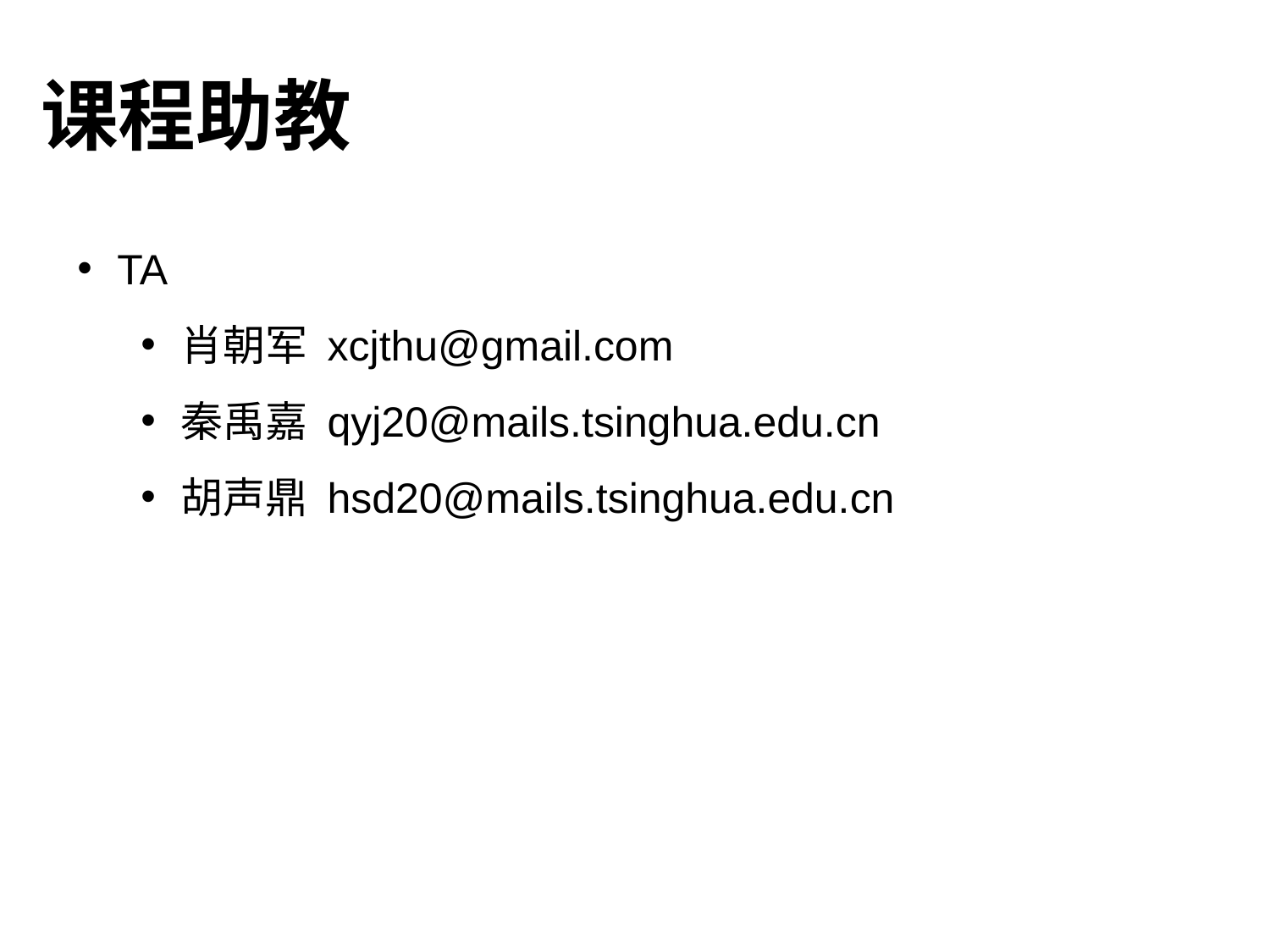

# 课程助教
TA
肖朝军 xcjthu@gmail.com
秦禹嘉 qyj20@mails.tsinghua.edu.cn
胡声鼎 hsd20@mails.tsinghua.edu.cn

3